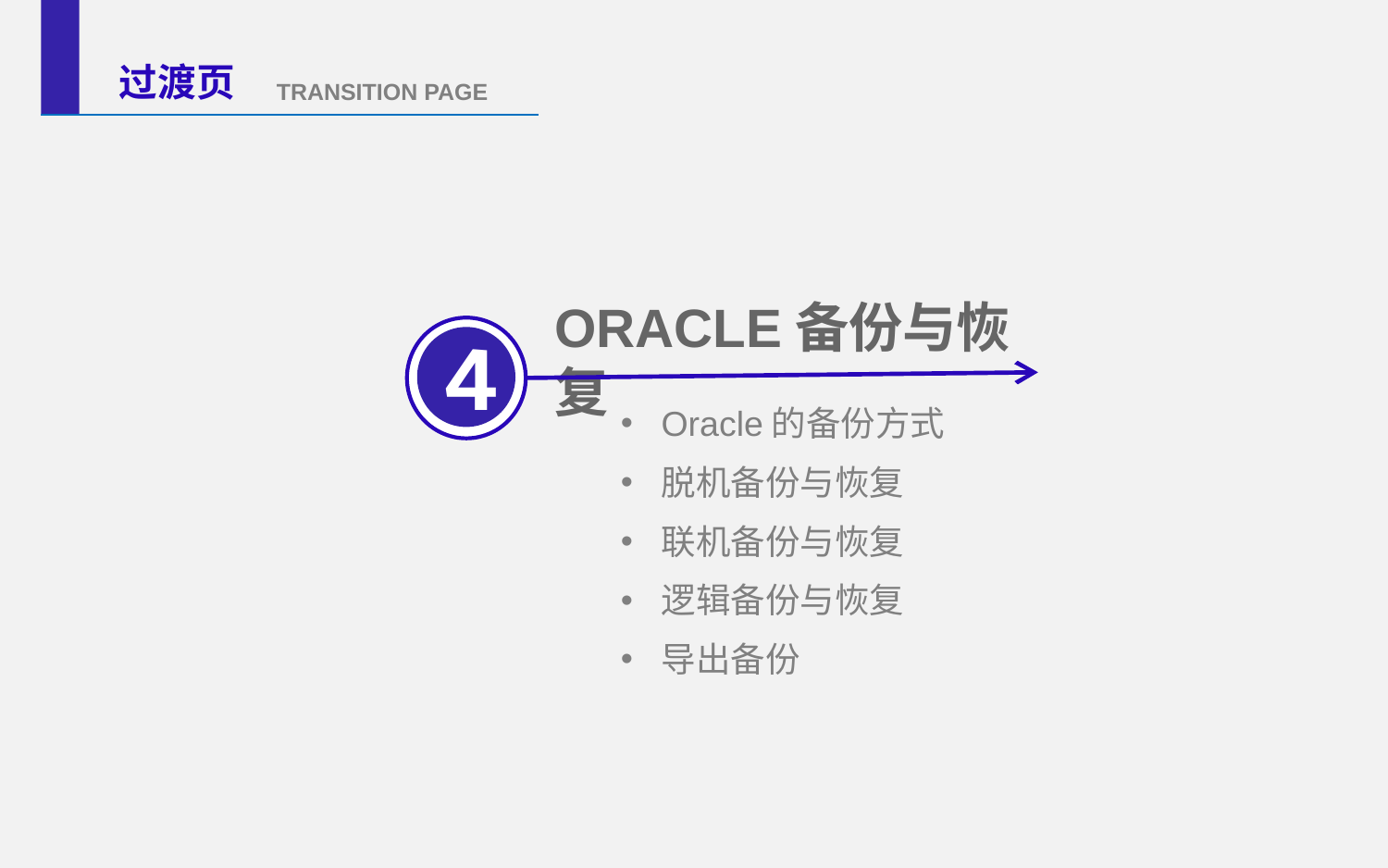

ORACLE备份与恢复

4
Oracle的备份方式
脱机备份与恢复
联机备份与恢复
逻辑备份与恢复
导出备份